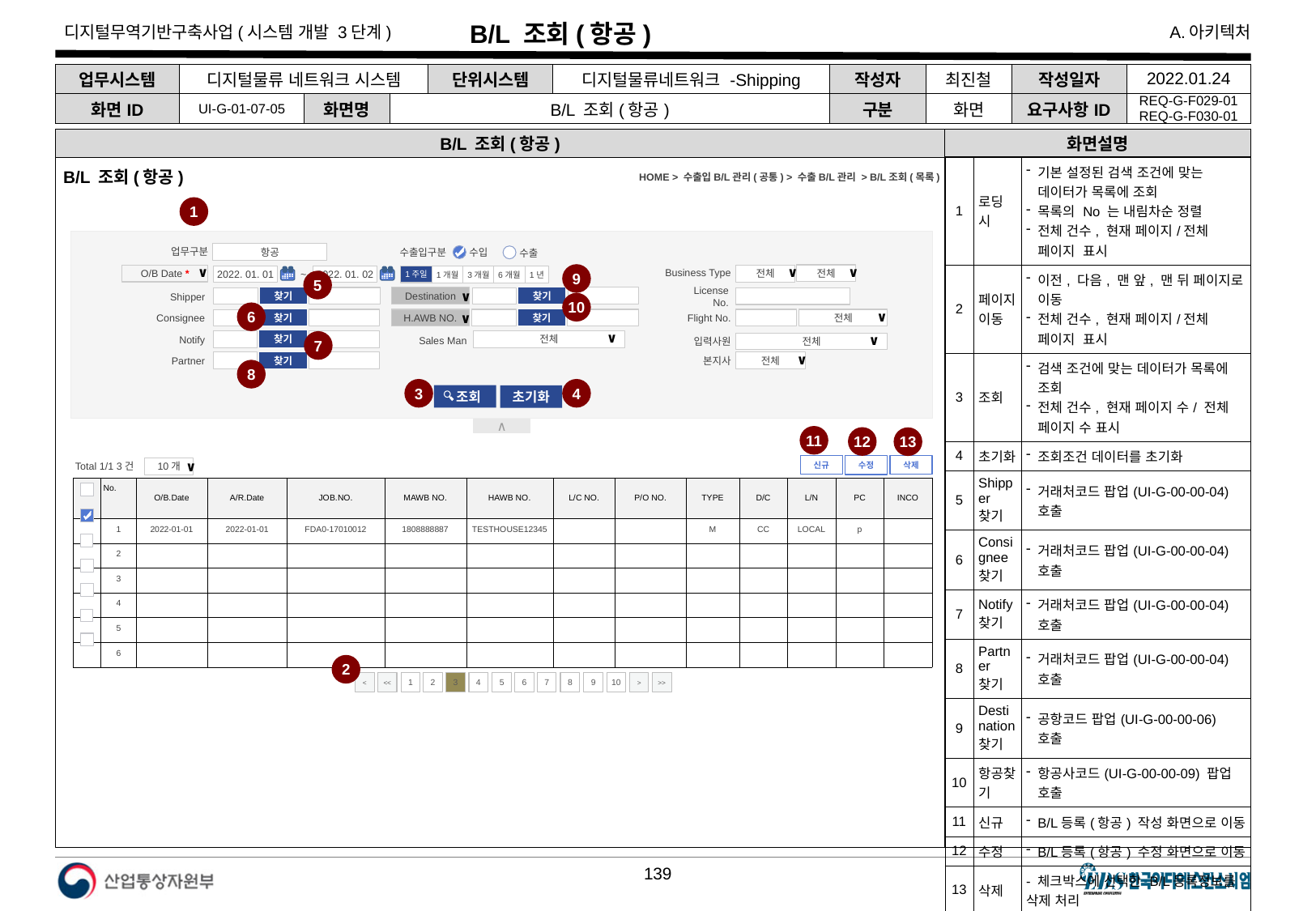

# B/L 조회(항공)
| 업무시스템 | 디지털물류 네트워크 시스템 |  |  | 단위시스템 | 디지털물류네트워크 -Shipping | 작성자 | 최진철 | 작성일자 | 2022.01.24 |
| --- | --- | --- | --- | --- | --- | --- | --- | --- | --- |
| 화면ID | UI-G-01-07-05 | 화면명 | B/L 조회(항공) |  |  | 구분 | 화면 | 요구사항ID | REQ-G-F029-01 REQ-G-F030-01 |
B/L 조회(항공)

화면설명
| 1 | 로딩 시 | 기본 설정된 검색 조건에 맞는 데이터가 목록에 조회 목록의 No 는 내림차순 정렬 전체 건수, 현재 페이지/전체 페이지 표시 |
| --- | --- | --- |
| 2 | 페이지 이동 | 이전, 다음, 맨 앞, 맨 뒤 페이지로 이동 전체 건수, 현재 페이지/전체 페이지 표시 |
| 3 | 조회 | 검색 조건에 맞는 데이터가 목록에 조회 전체 건수, 현재 페이지 수/ 전체 페이지 수 표시 |
| 4 | 초기화 | 조회조건 데이터를 초기화 |
| 5 | Shipper 찾기 | 거래처코드 팝업(UI-G-00-00-04) 호출 |
| 6 | Consignee 찾기 | 거래처코드 팝업(UI-G-00-00-04) 호출 |
| 7 | Notify 찾기 | 거래처코드 팝업(UI-G-00-00-04) 호출 |
| 8 | Partner 찾기 | 거래처코드 팝업(UI-G-00-00-04) 호출 |
| 9 | Destination 찾기 | 공항코드 팝업(UI-G-00-00-06) 호출 |
| 10 | 항공찾기 | 항공사코드(UI-G-00-00-09) 팝업 호출 |
| 11 | 신규 | B/L등록(항공) 작성 화면으로 이동 |
| 12 | 수정 | B/L등록(항공) 수정 화면으로 이동 |
| 13 | 삭제 | - 체크박스에 선택한 B/L등록정보를 삭제 처리 |
|  | ※ 보안체크 SR3-1. 예외처리 : 에러 시 시스템 정보 노출차단(에러 시 오류페이지 이동 공통 적용) |  |

B/L 조회(항공)
HOME > 수출입B/L관리(공통) > 수출B/L관리 > B/L조회(목록)
1

업무구분
수출입구분
항공

수입

수출
Business Type
9
전체
∨
O/B Date *
∨
전체
∨
2022. 01. 02

2022. 01. 01

~
1주일
1년
1개월
6개월
3개월
5
License No.
Shipper
Destination
∨

찾기
찾기

10
6
Flight No.
Consignee
H.AWB NO.
∨

전체
∨

찾기
찾기
Notify
Sales Man

전체
∨

입력사원
7
찾기
전체
∨
본지사
Partner
전체
∨

찾기
8
3
4
 조회

초기화
∧
11
12
13
신규
삭제
Total 1/1 3건
10개
∨
수정
|  | No. | O/B.Date | A/R.Date | JOB.NO. | MAWB NO. | HAWB NO. | L/C NO. | P/O NO. | TYPE | D/C | L/N | PC | INCO |
| --- | --- | --- | --- | --- | --- | --- | --- | --- | --- | --- | --- | --- | --- |
|  | 1 | 2022-01-01 | 2022-01-01 | FDA0-17010012 | 1808888887 | TESTHOUSE12345 |  |  | M | CC | LOCAL | p |  |
|  | 2 |  |  |  |  |  |  |  |  |  |  |  |  |
|  | 3 |  |  |  |  |  |  |  |  |  |  |  |  |
|  | 4 |  |  |  |  |  |  |  |  |  |  |  |  |
|  | 5 |  |  |  |  |  |  |  |  |  |  |  |  |
|  | 6 |  |  |  |  |  |  |  |  |  |  |  |  |

2
<
<<
1
2
3
4
5
6
7
8
9
10
>
>>